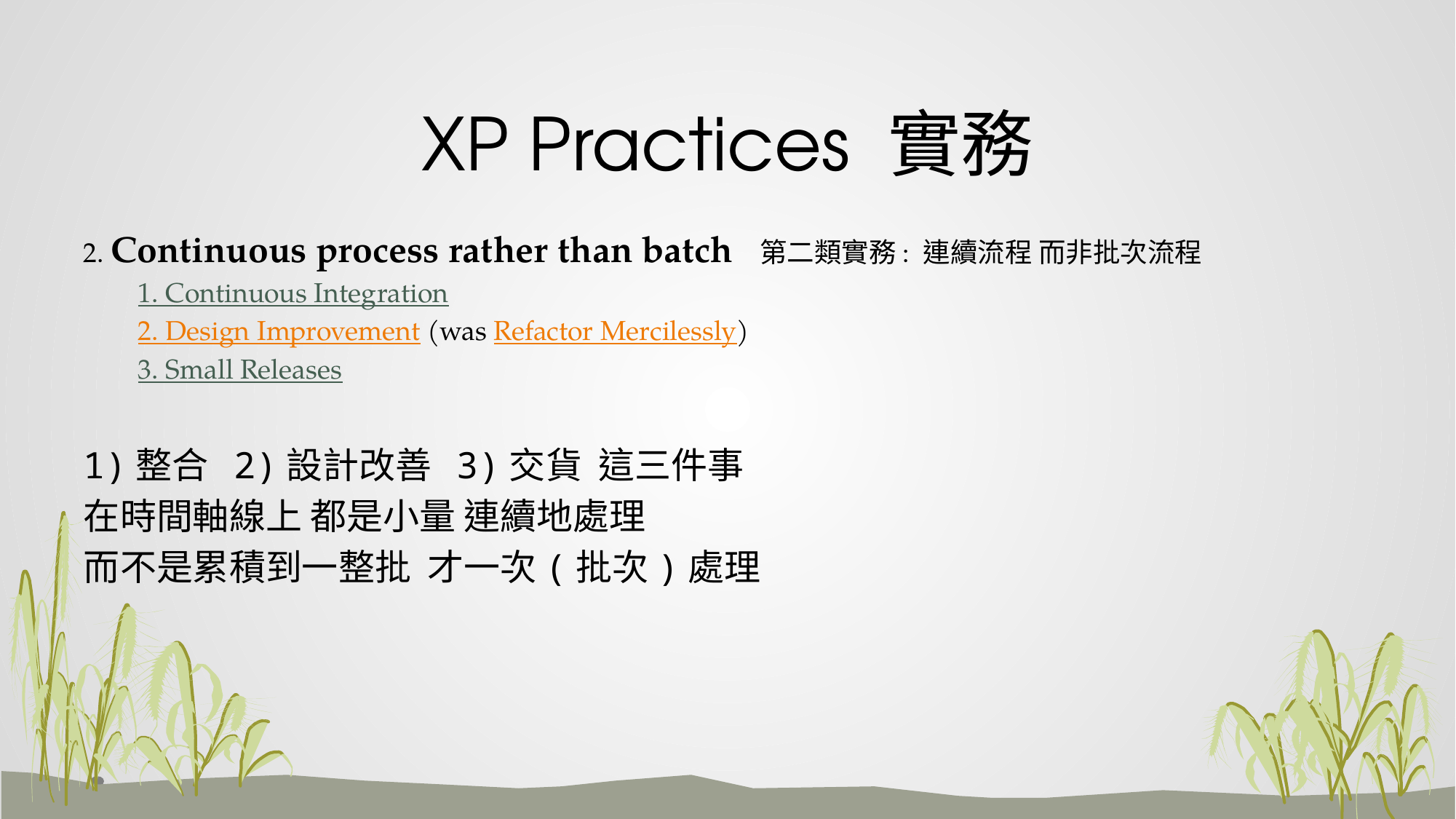

# XP Practices 實務
2. Continuous process rather than batch  第二類實務: 連續流程 而非批次流程
1. Continuous Integration
2. Design Improvement (was Refactor Mercilessly)
3. Small Releases

1)整合  2)設計改善  3)交貨  這三件事
在時間軸線上 都是小量 連續地處理
而不是累積到一整批  才一次(批次)處理